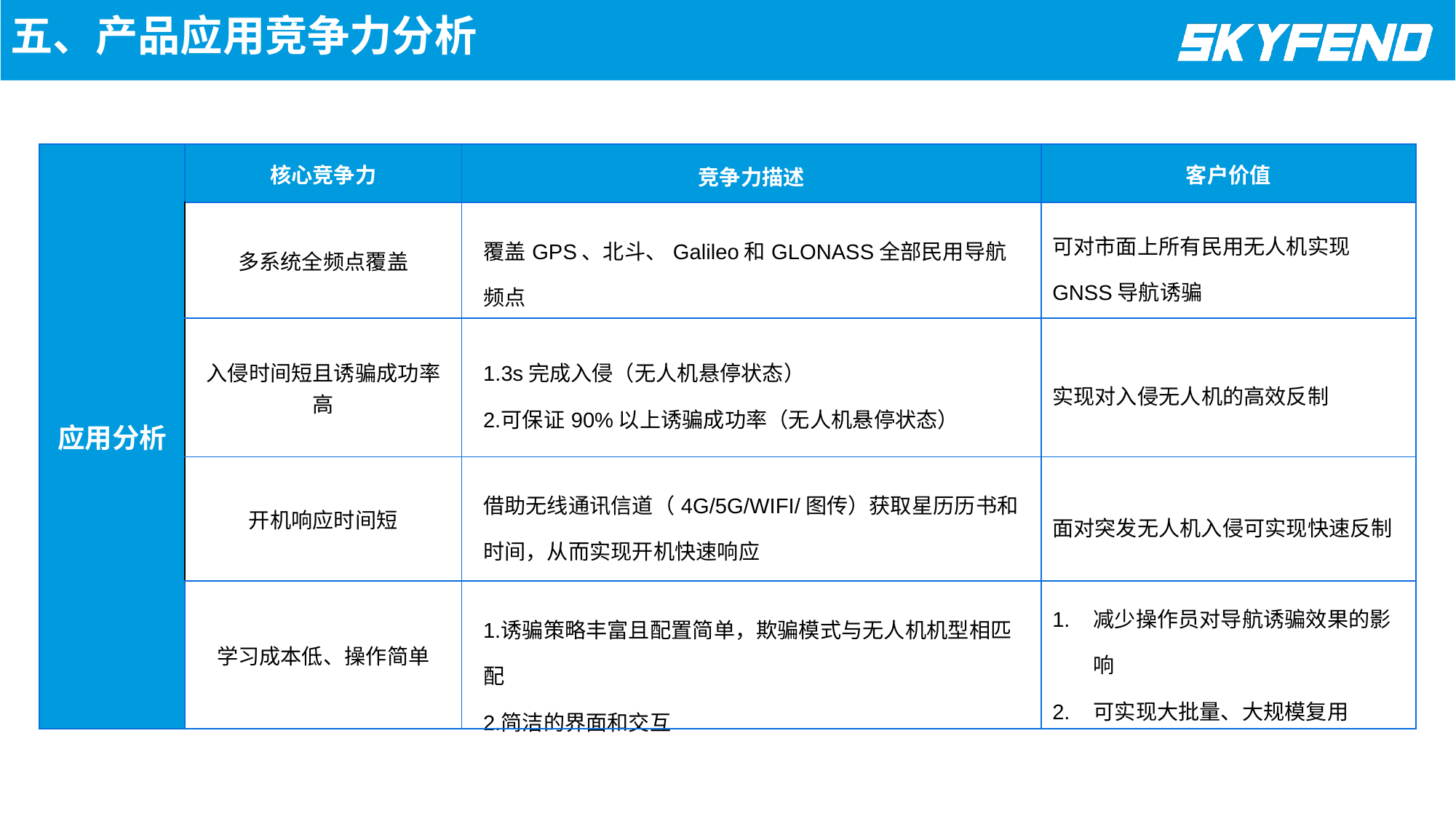

五、产品应用竞争力分析
| 应用分析 | 核心竞争力 | 竞争力描述 | 客户价值 |
| --- | --- | --- | --- |
|  | 多系统全频点覆盖 | 覆盖GPS、北斗、Galileo和GLONASS全部民用导航频点 | 可对市面上所有民用无人机实现GNSS导航诱骗 |
|  | 入侵时间短且诱骗成功率高 | 3s完成入侵（无人机悬停状态） 可保证90%以上诱骗成功率（无人机悬停状态） | 实现对入侵无人机的高效反制 |
|  | 开机响应时间短 | 借助无线通讯信道（4G/5G/WIFI/图传）获取星历历书和时间，从而实现开机快速响应 | 面对突发无人机入侵可实现快速反制 |
|  | 学习成本低、操作简单 | 诱骗策略丰富且配置简单，欺骗模式与无人机机型相匹配 简洁的界面和交互 | 减少操作员对导航诱骗效果的影响 可实现大批量、大规模复用 |